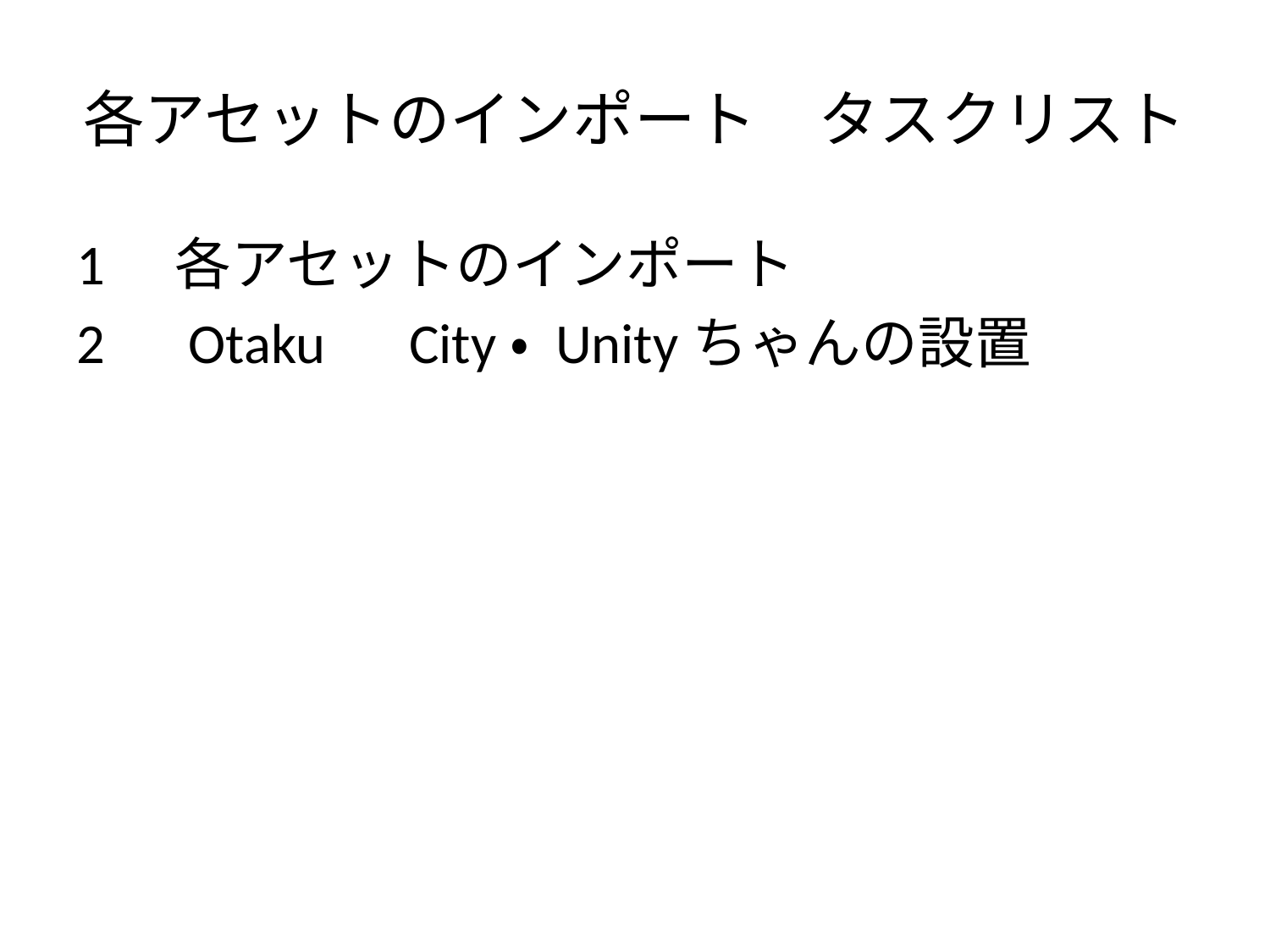

# 各アセットのインポート　タスクリスト
1　各アセットのインポート
2　Otaku　City・ Unityちゃんの設置